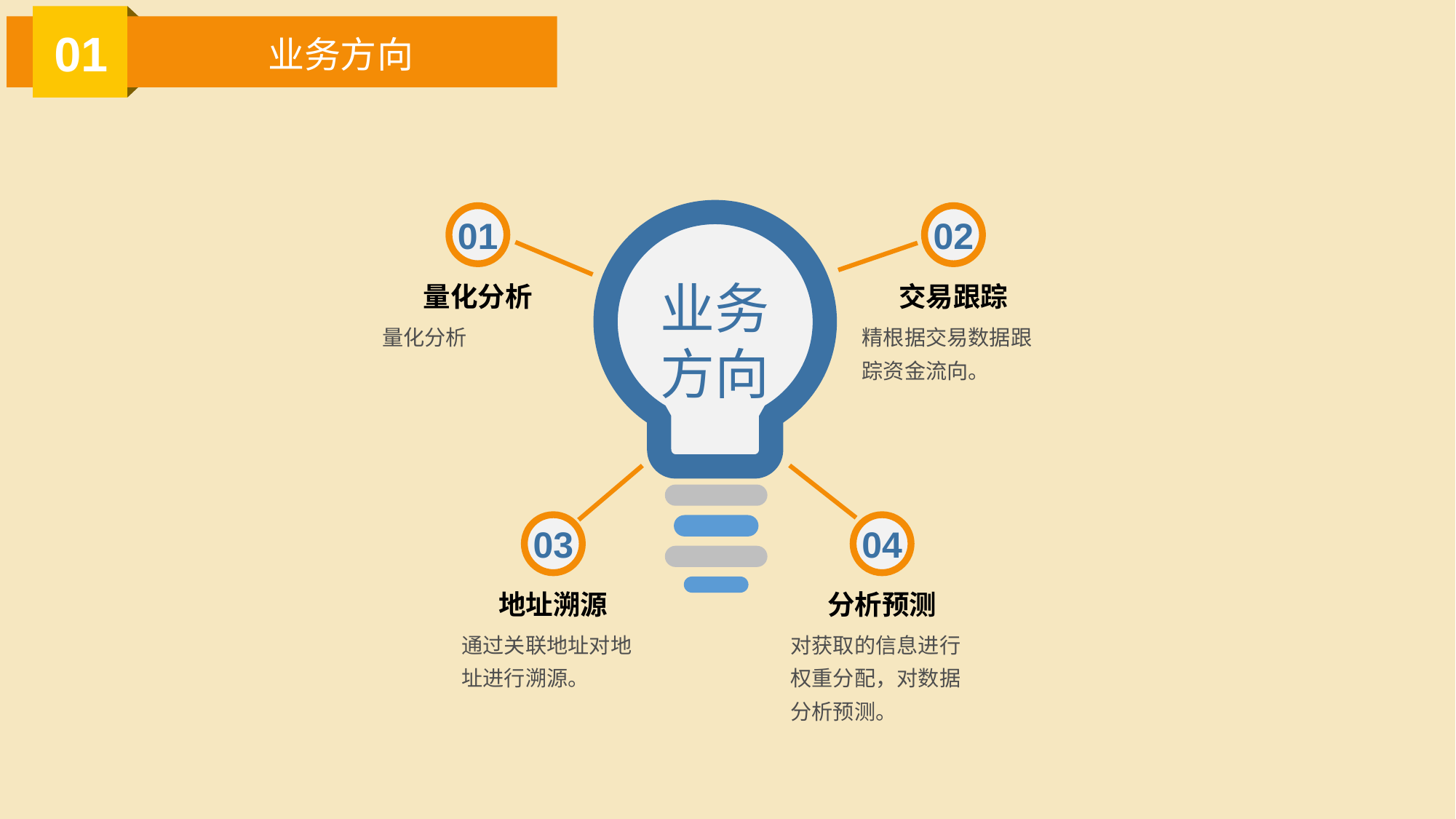

01
业务方向
01
02
业务
方向

量化分析
交易跟踪
量化分析
精根据交易数据跟踪资金流向。

03
04

地址溯源
分析预测
通过关联地址对地址进行溯源。
对获取的信息进行权重分配，对数据分析预测。